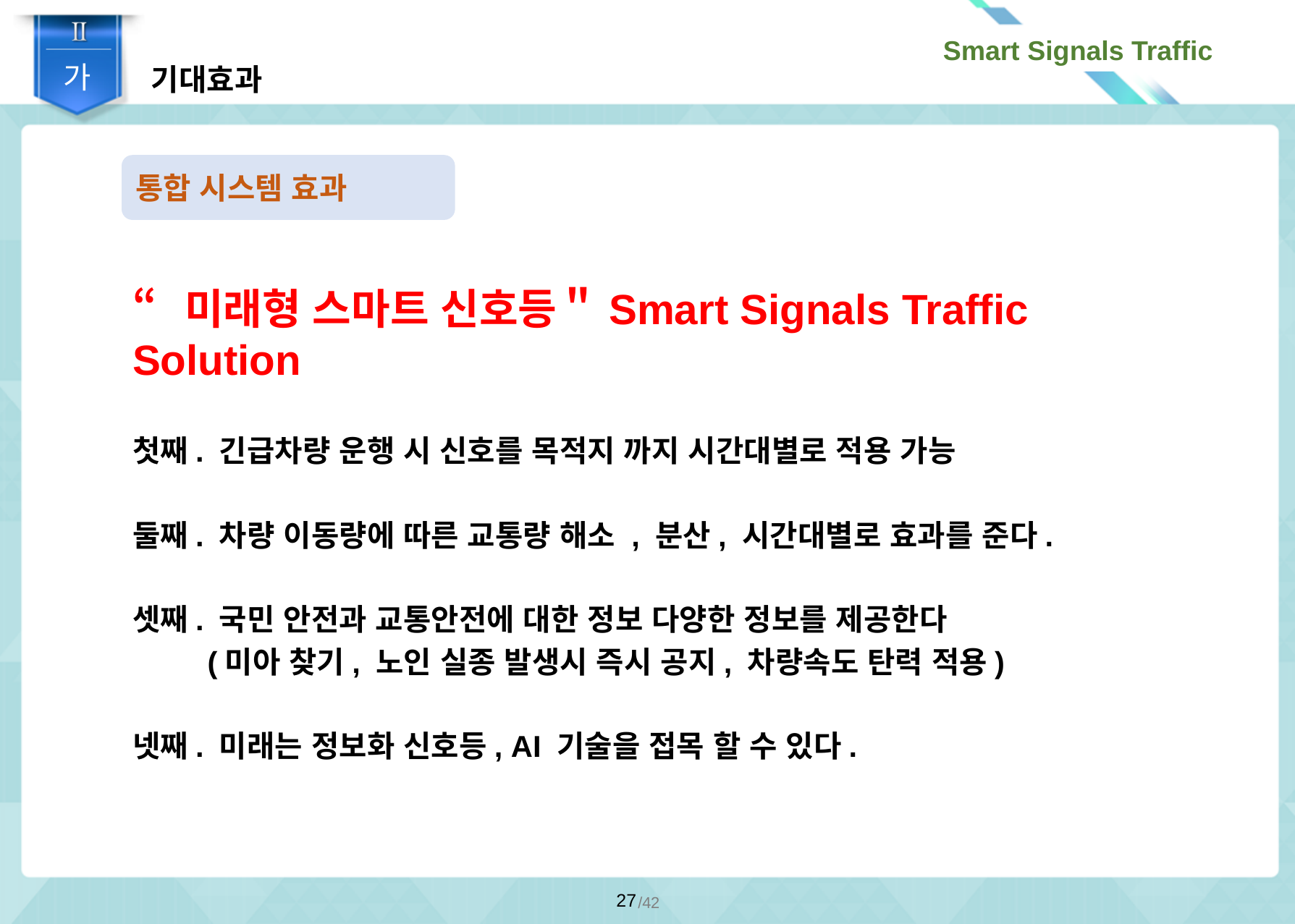

기대효과
가
통합 시스템 효과
“미래형 스마트 신호등＂Smart Signals Traffic Solution

첫째. 긴급차량 운행 시 신호를 목적지 까지 시간대별로 적용 가능

둘째. 차량 이동량에 따른 교통량 해소 , 분산, 시간대별로 효과를 준다.

셋째. 국민 안전과 교통안전에 대한 정보 다양한 정보를 제공한다
         (미아 찾기, 노인 실종 발생시 즉시 공지, 차량속도 탄력 적용)

넷째. 미래는 정보화 신호등, AI 기술을 접목 할 수 있다.